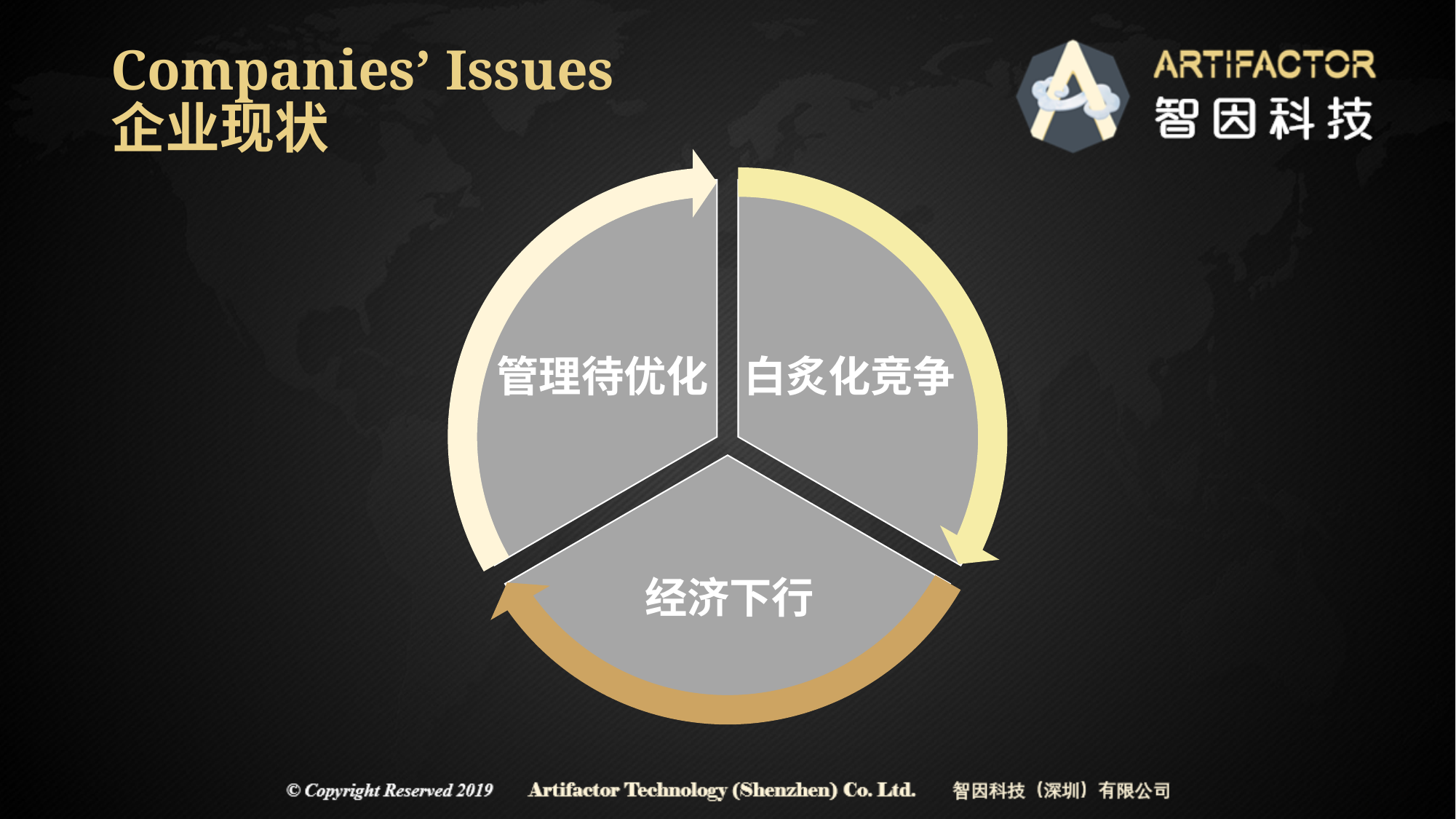

# Companies’ Issues 企业现状

管理待优化
白炙化竞争
经济下行